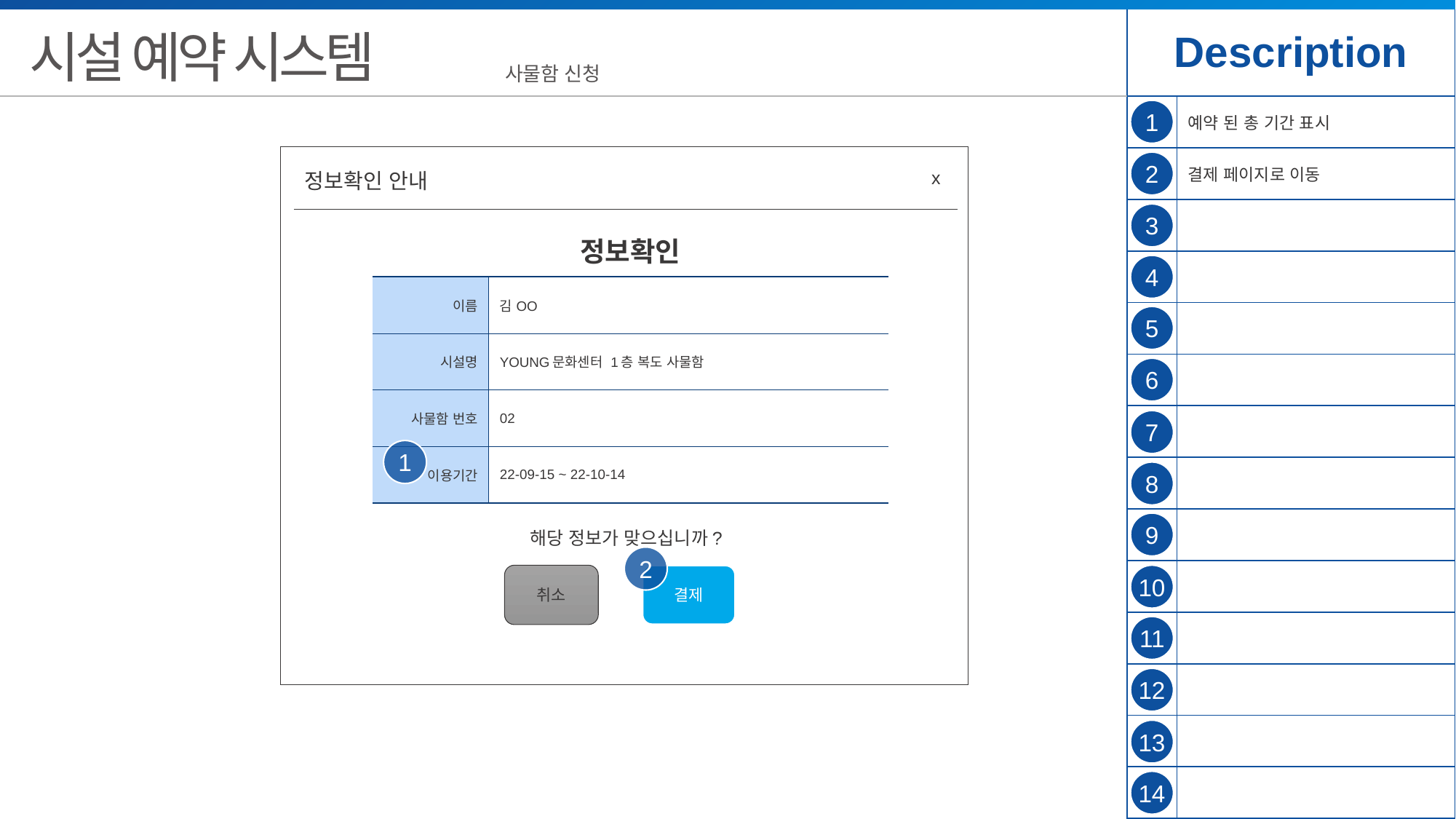

| Description |  |
| --- | --- |
|  | 예약 된 총 기간 표시 |
|  | 결제 페이지로 이동 |
|  |  |
|  |  |
|  |  |
|  |  |
|  |  |
|  |  |
|  |  |
|  |  |
|  |  |
|  |  |
|  |  |
|  |  |
시설 예약 시스템
사물함 신청
1

2
x
정보확인 안내
3
정보확인
4
| 이름 | 김OO |
| --- | --- |
| 시설명 | YOUNG문화센터 1층 복도 사물함 |
| 사물함 번호 | 02 |
| 이용기간 | 22-09-15 ~ 22-10-14 |
5
6
7
1
8
9
해당 정보가 맞으십니까?
2
취소
결제
10
11
12
13
14